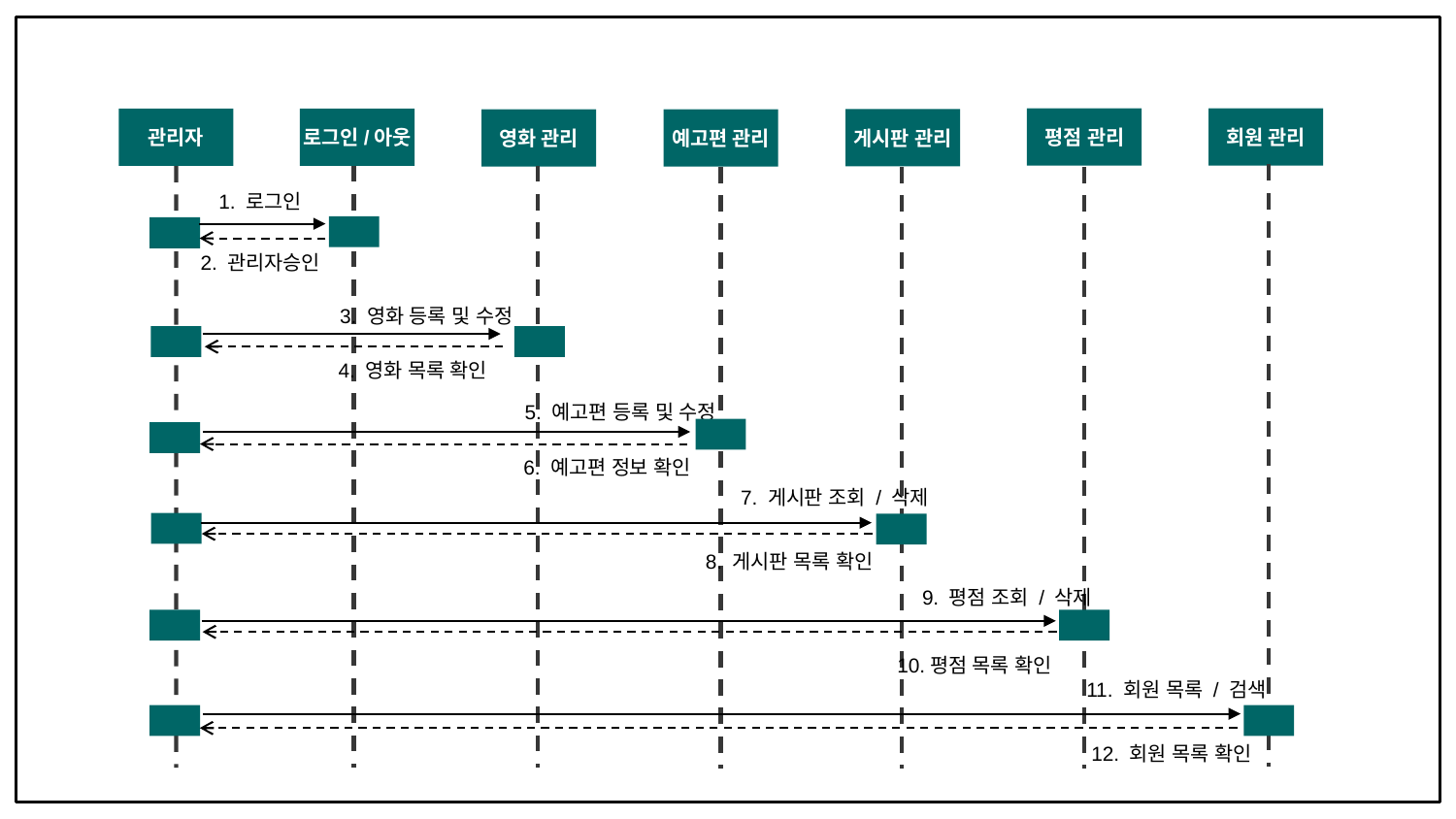

평점 관리
회원 관리
로그인/아웃
관리자
게시판 관리
영화 관리
예고편 관리
1. 로그인

2. 관리자승인
3. 영화 등록 및 수정

4. 영화 목록 확인
5. 예고편 등록 및 수정

6. 예고편 정보 확인
7. 게시판 조회 / 삭제

8. 게시판 목록 확인
9. 평점 조회 / 삭제

10.평점 목록 확인
11. 회원 목록 / 검색

12. 회원 목록 확인